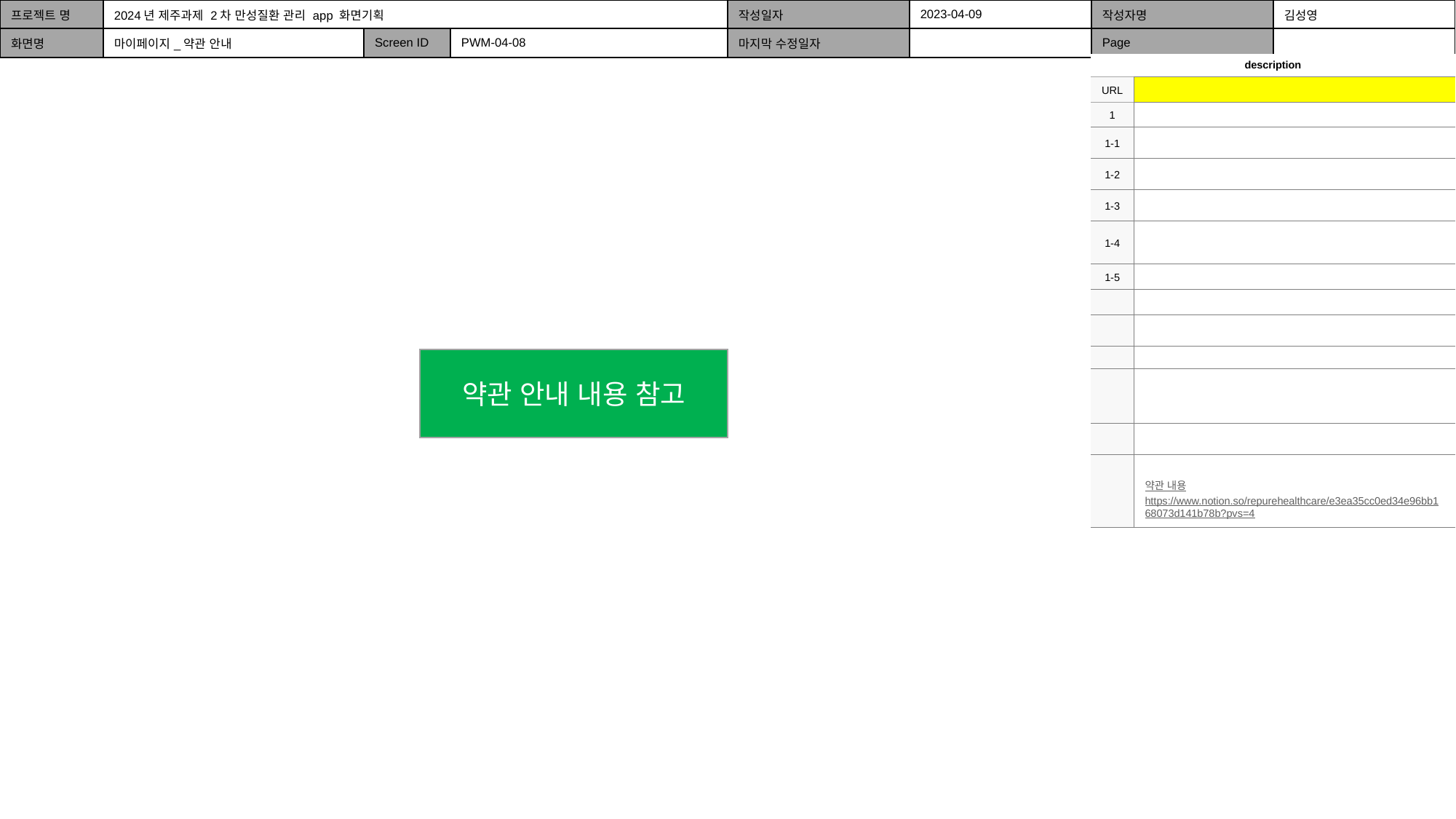

| 프로젝트 명 | 2024년 제주과제 2차 만성질환 관리 app 화면기획 |  |  | 작성일자 | 2023-04-09 | 작성자명 | 김성영 |
| --- | --- | --- | --- | --- | --- | --- | --- |
| 화면명 | 마이페이지\_약관 안내 | Screen ID | PWM-04-08 | 마지막 수정일자 |  | Page |  |
| description |  |
| --- | --- |
| URL |  |
| 1 |  |
| 1-1 |  |
| 1-2 |  |
| 1-3 |  |
| 1-4 |  |
| 1-5 |  |
|  |  |
|  |  |
|  |  |
|  |  |
|  |  |
|  | 약관 내용 https://www.notion.so/repurehealthcare/e3ea35cc0ed34e96bb168073d141b78b?pvs=4 |
약관 안내 내용 참고